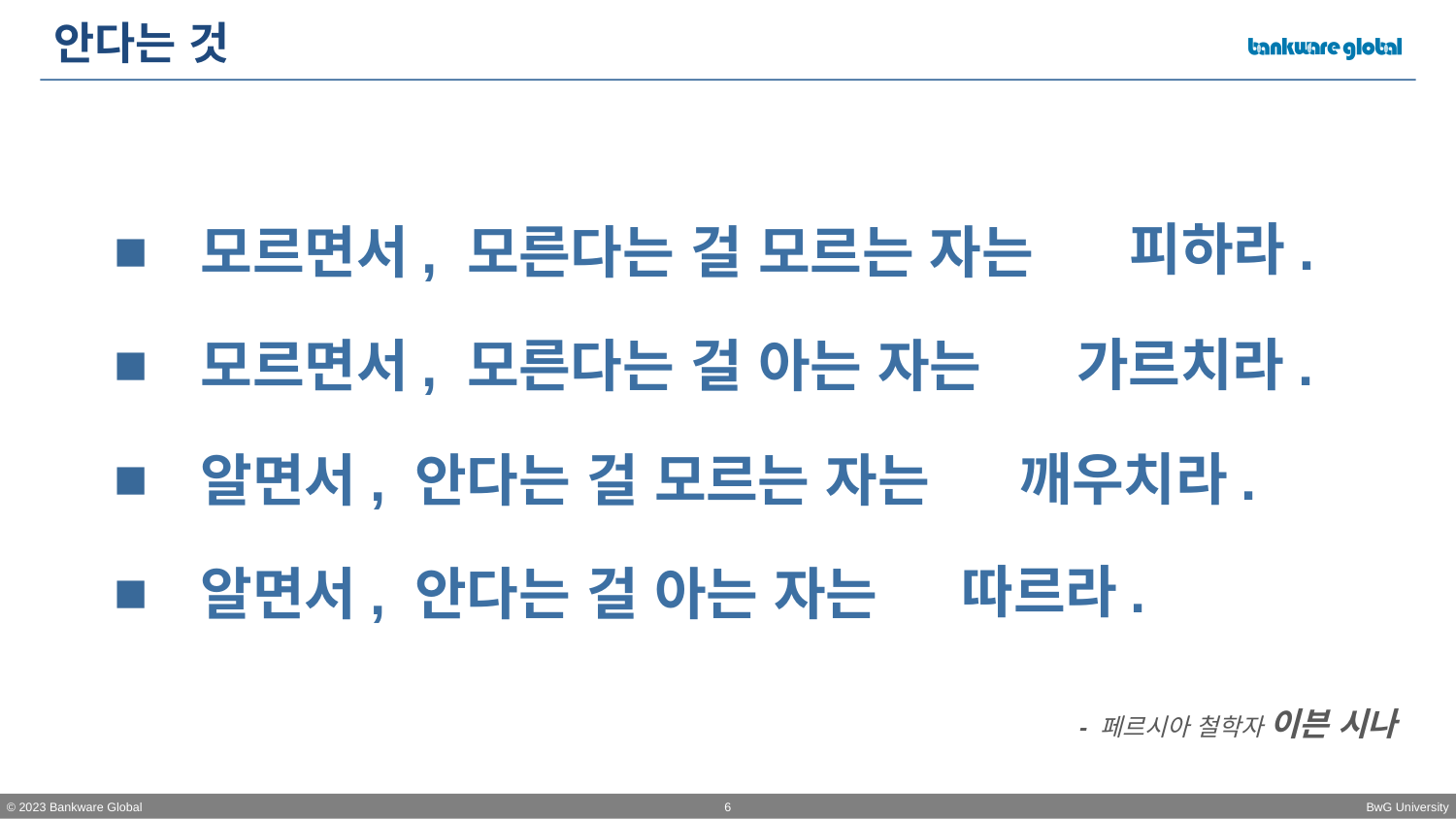

# 안다는 것
모르면서, 모른다는 걸 모르는 자는
모르면서, 모른다는 걸 아는 자는
알면서, 안다는 걸 모르는 자는
알면서, 안다는 걸 아는 자는
피하라.
가르치라.
깨우치라.
따르라.
- 페르시아 철학자 이븐 시나
6